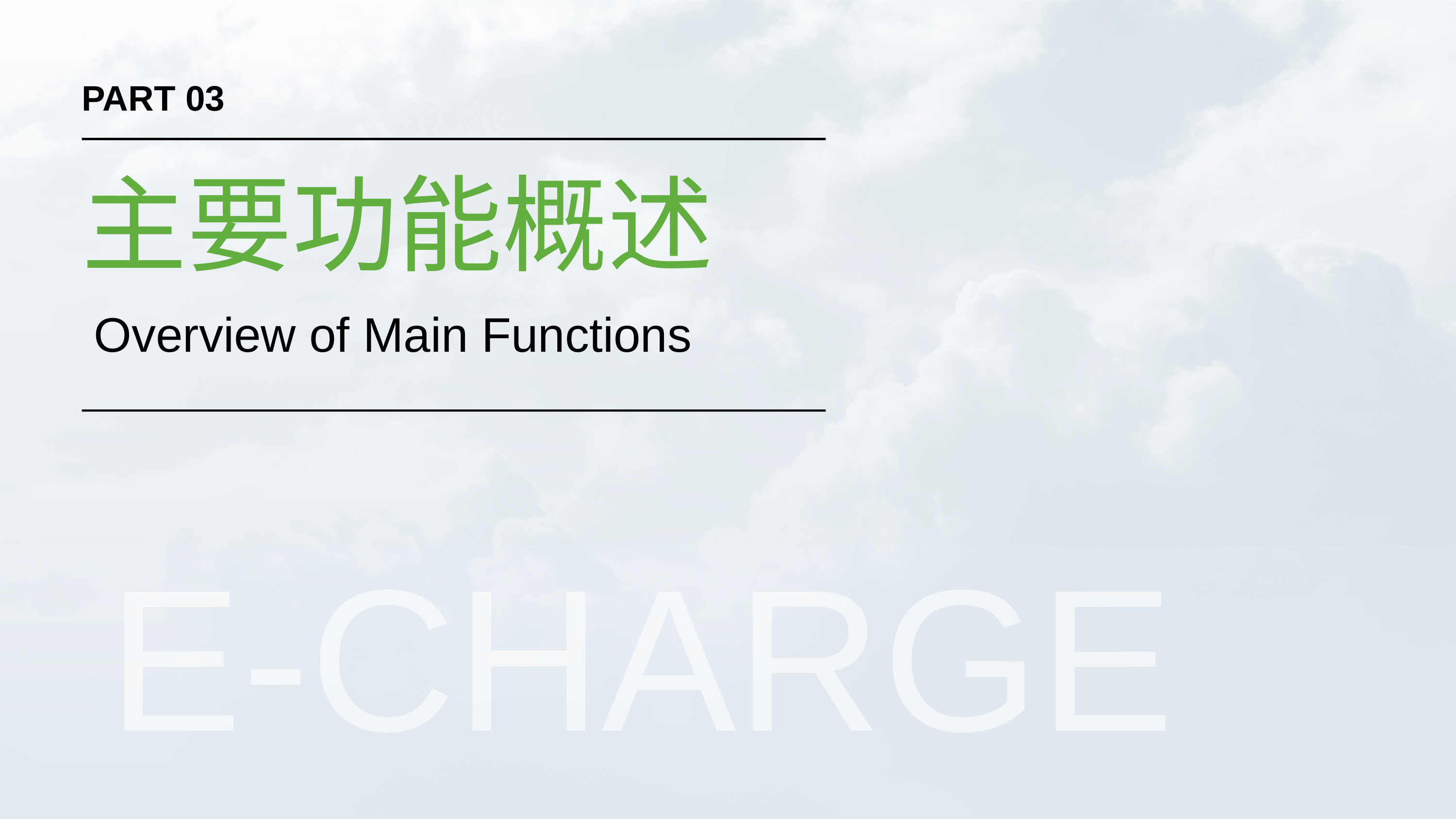

PART 03

主要功能概述
Overview of Main Functions

E-CHARGE